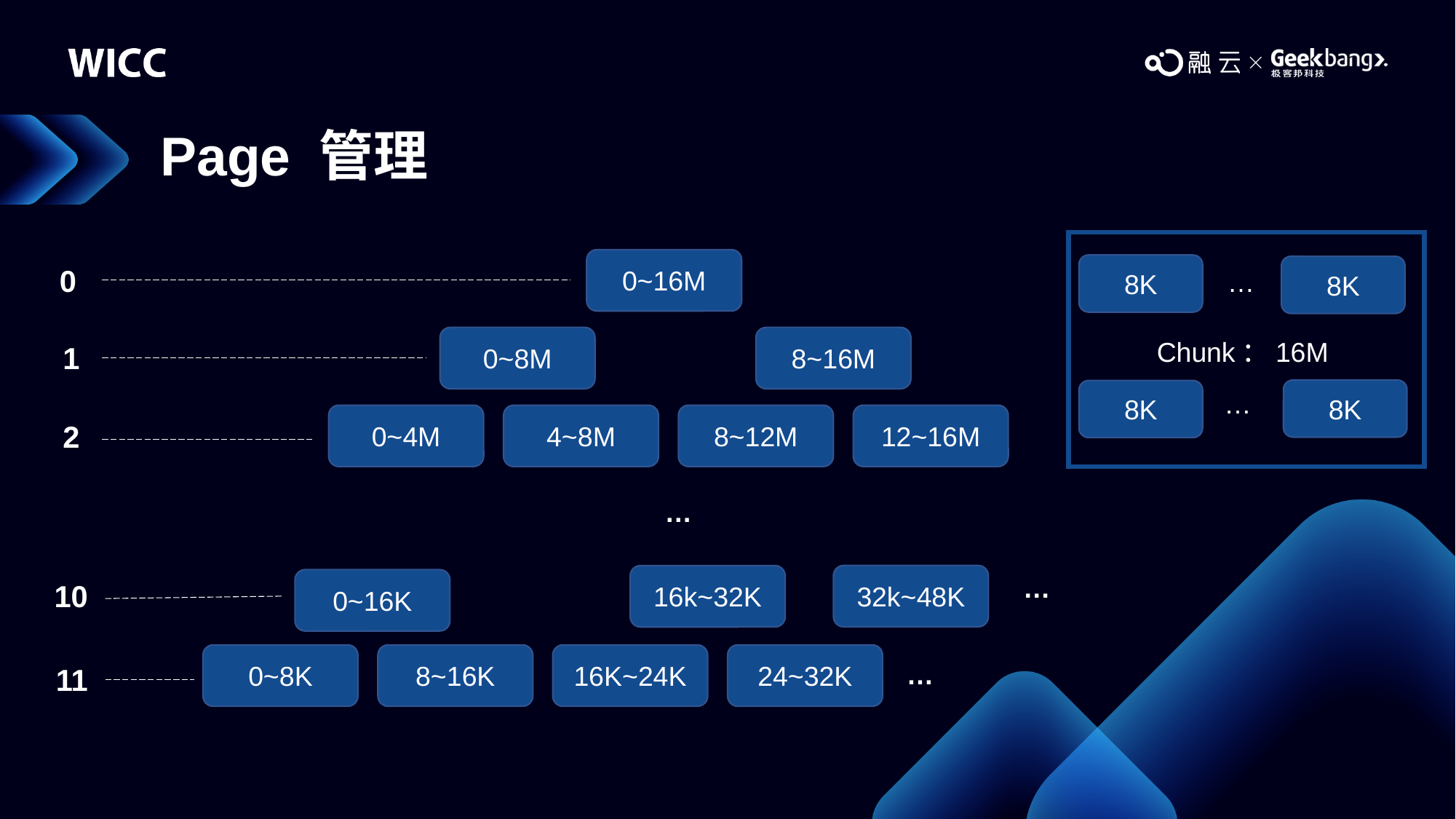

# Page 管理

0~16M
8K
0
8K
…
0~8M
8~16M
Chunk：16M
1
8K
8K
…
0~4M
4~8M
8~12M
12~16M
2
…
32k~48K
…
16k~32K
0~16K
10
0~8K
8~16K
16K~24K
24~32K
…
11